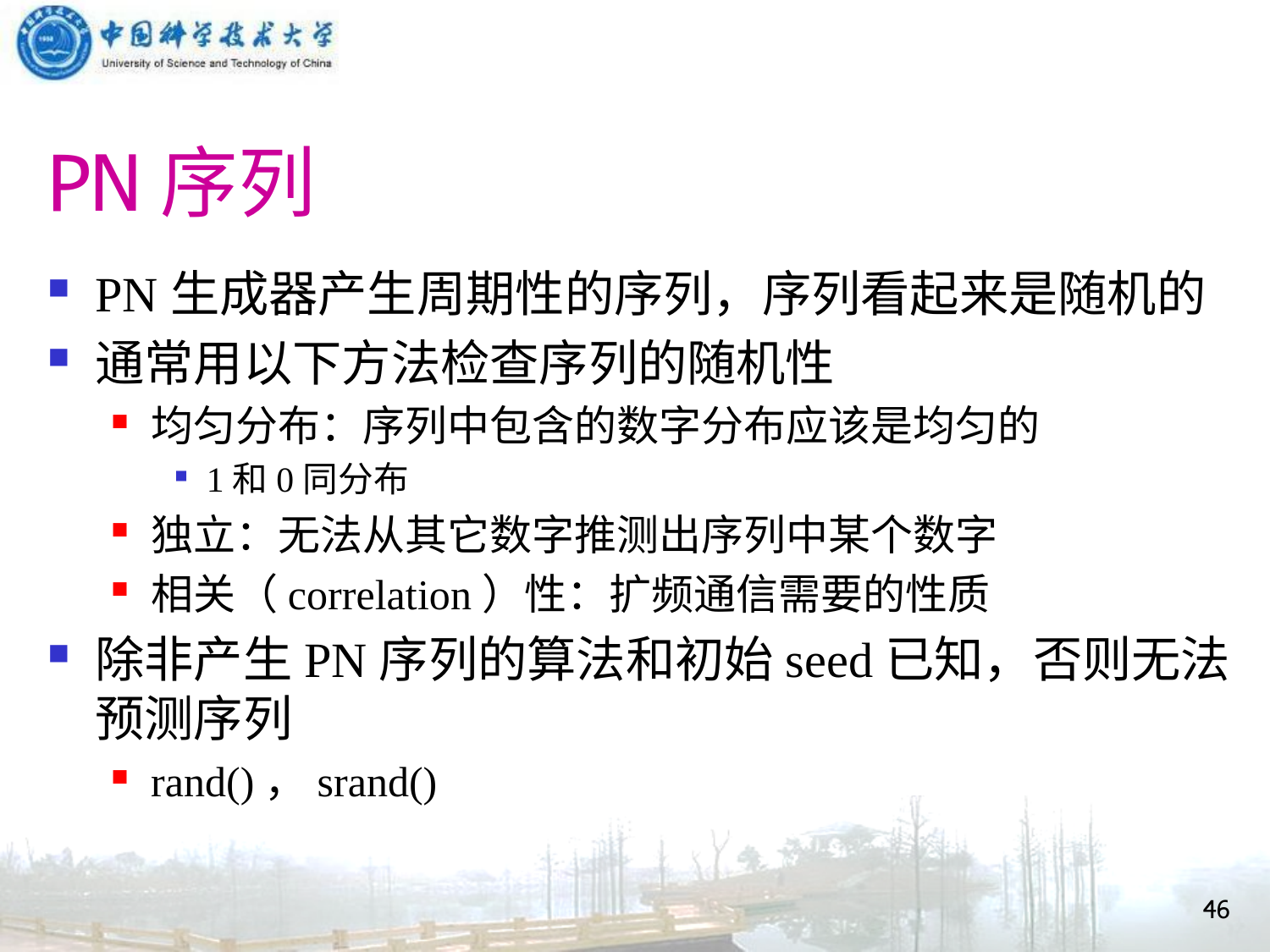

# PN序列
PN生成器产生周期性的序列，序列看起来是随机的
通常用以下方法检查序列的随机性
均匀分布：序列中包含的数字分布应该是均匀的
1和0同分布
独立：无法从其它数字推测出序列中某个数字
相关（correlation）性：扩频通信需要的性质
除非产生PN序列的算法和初始seed已知，否则无法预测序列
rand()，srand()
46